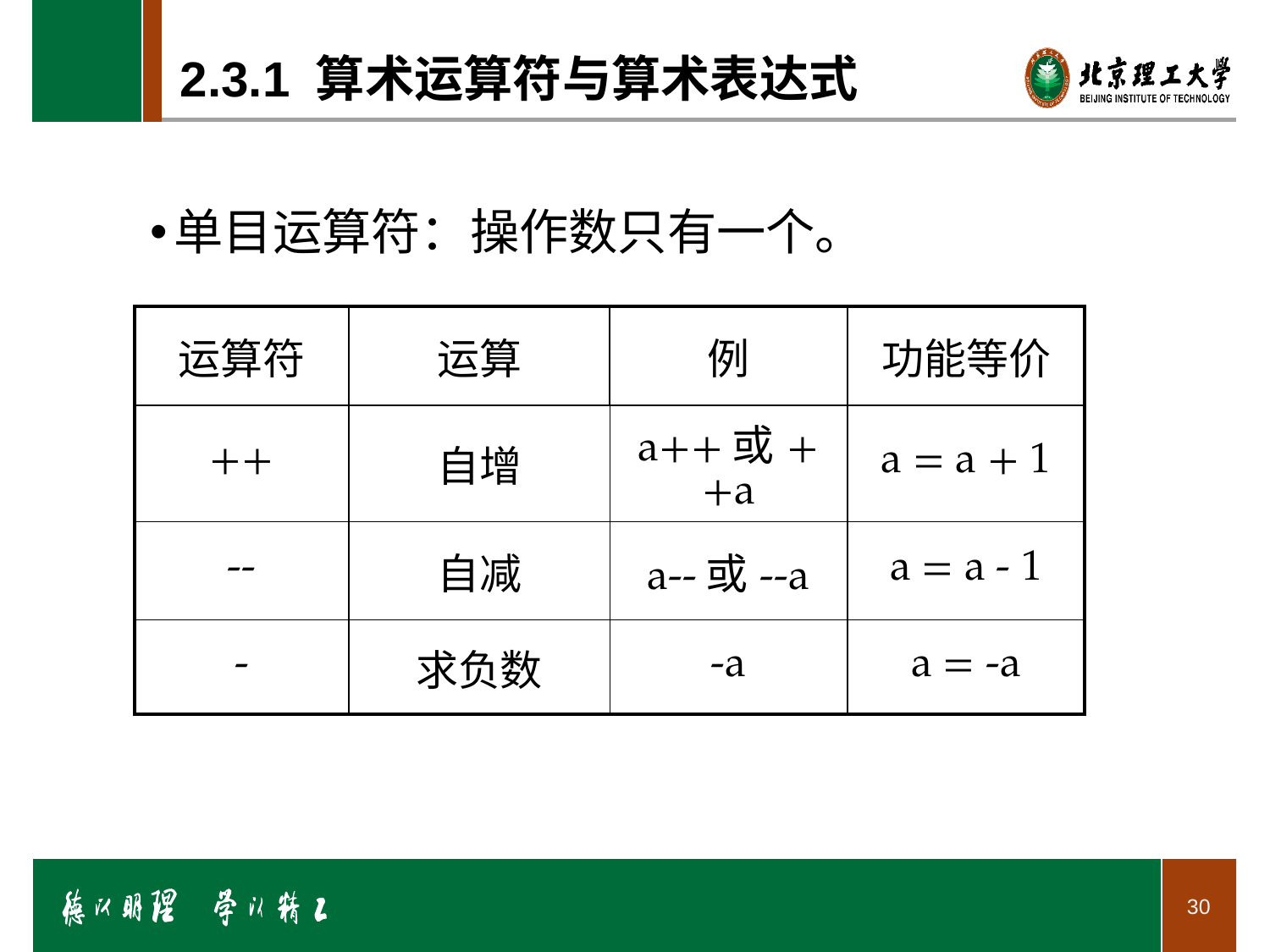

# 2.3.1 算术运算符与算术表达式
单目运算符：操作数只有一个。
| 运算符 | 运算 | 例 | 功能等价 |
| --- | --- | --- | --- |
| ++ | 自增 | a++或++a | a = a + 1 |
| -- | 自减 | a--或--a | a = a - 1 |
| - | 求负数 | -a | a = -a |